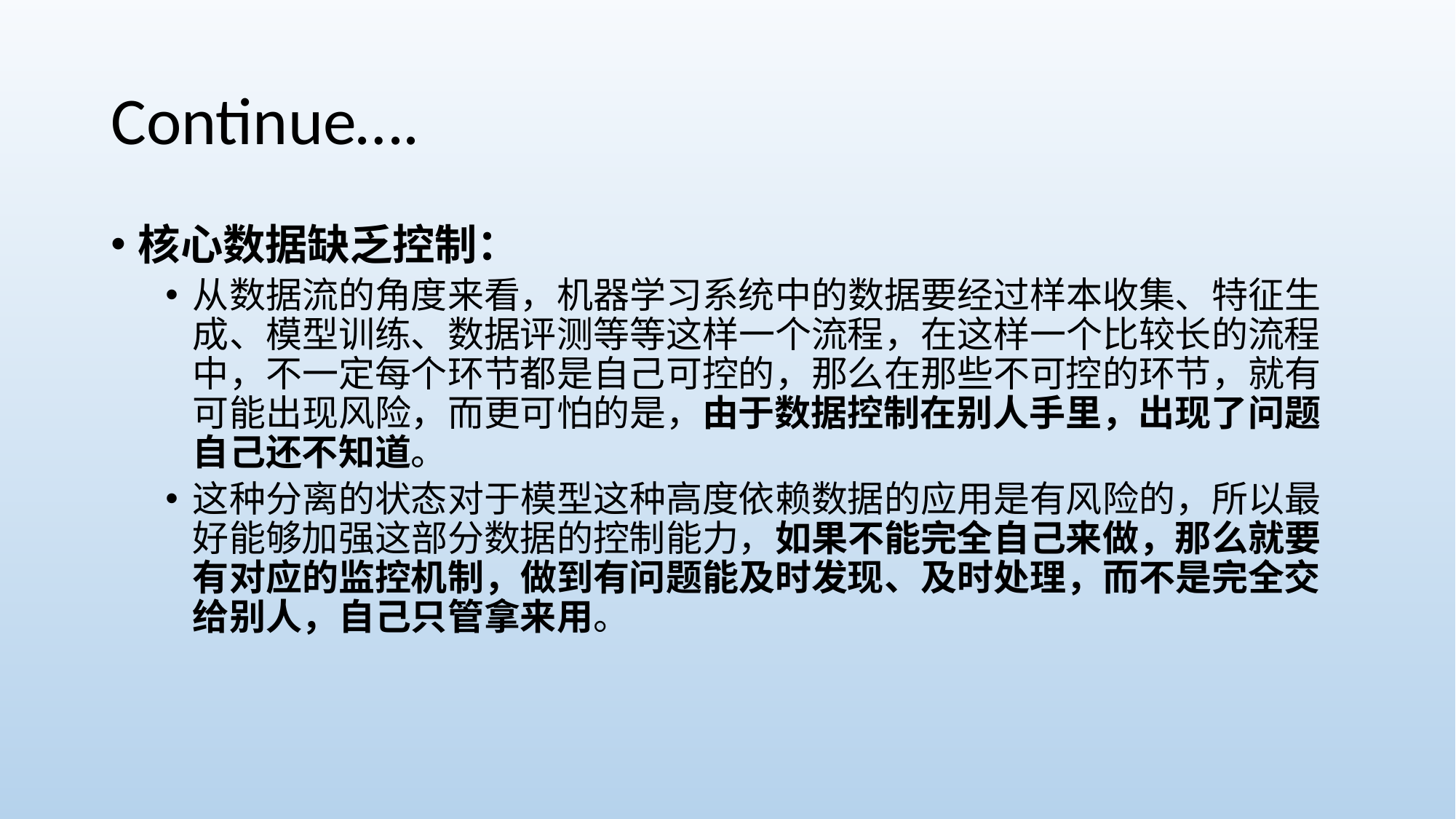

# Continue….
核心数据缺乏控制：
从数据流的角度来看，机器学习系统中的数据要经过样本收集、特征生成、模型训练、数据评测等等这样一个流程，在这样一个比较长的流程中，不一定每个环节都是自己可控的，那么在那些不可控的环节，就有可能出现风险，而更可怕的是，由于数据控制在别人手里，出现了问题自己还不知道。
这种分离的状态对于模型这种高度依赖数据的应用是有风险的，所以最好能够加强这部分数据的控制能力，如果不能完全自己来做，那么就要有对应的监控机制，做到有问题能及时发现、及时处理，而不是完全交给别人，自己只管拿来用。